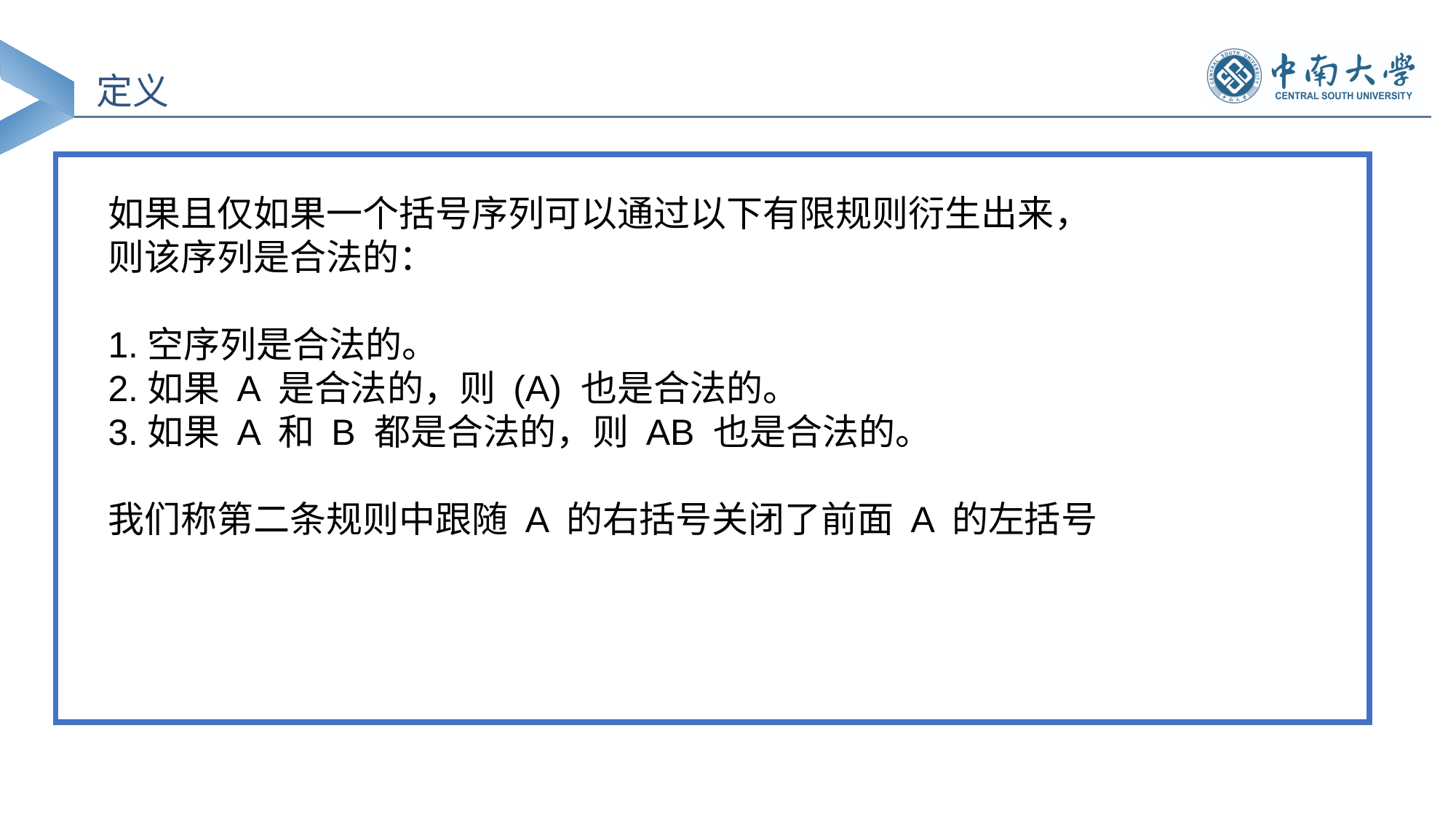

定义

如果且仅如果一个括号序列可以通过以下有限规则衍生出来，
则该序列是合法的：

1.空序列是合法的。
2.如果 A 是合法的，则 (A) 也是合法的。
3.如果 A 和 B 都是合法的，则 AB 也是合法的。

我们称第二条规则中跟随 A 的右括号关闭了前面 A 的左括号